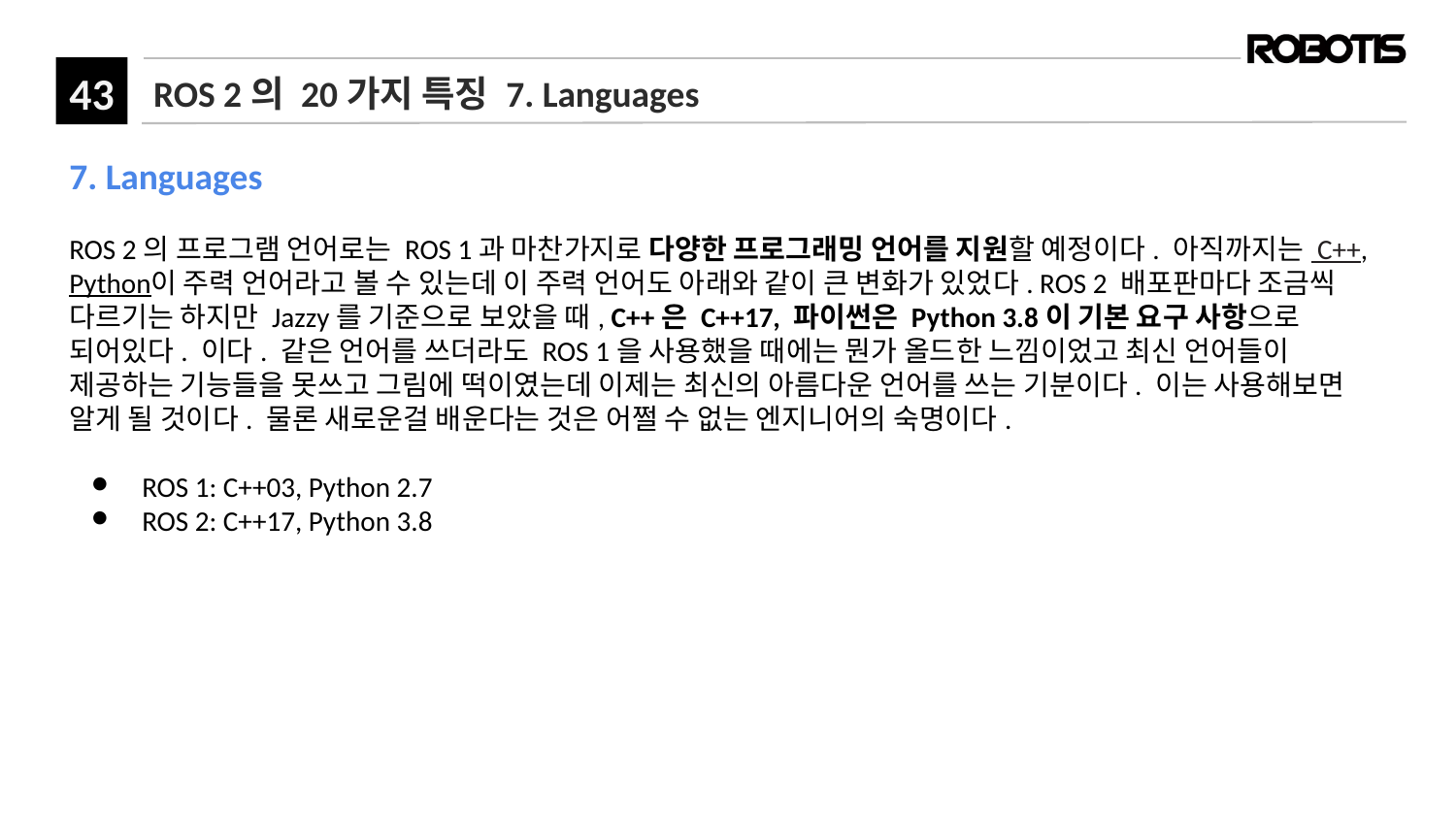

# ROS 2의 20가지 특징 7. Languages
7. Languages

ROS 2의 프로그램 언어로는 ROS 1과 마찬가지로 다양한 프로그래밍 언어를 지원할 예정이다. 아직까지는 C++, Python이 주력 언어라고 볼 수 있는데 이 주력 언어도 아래와 같이 큰 변화가 있었다. ROS 2 배포판마다 조금씩 다르기는 하지만 Jazzy를 기준으로 보았을 때, C++은 C++17, 파이썬은 Python 3.8이 기본 요구 사항으로 되어있다. 이다. 같은 언어를 쓰더라도 ROS 1을 사용했을 때에는 뭔가 올드한 느낌이었고 최신 언어들이 제공하는 기능들을 못쓰고 그림에 떡이였는데 이제는 최신의 아름다운 언어를 쓰는 기분이다. 이는 사용해보면 알게 될 것이다. 물론 새로운걸 배운다는 것은 어쩔 수 없는 엔지니어의 숙명이다.

ROS 1: C++03, Python 2.7
ROS 2: C++17, Python 3.8